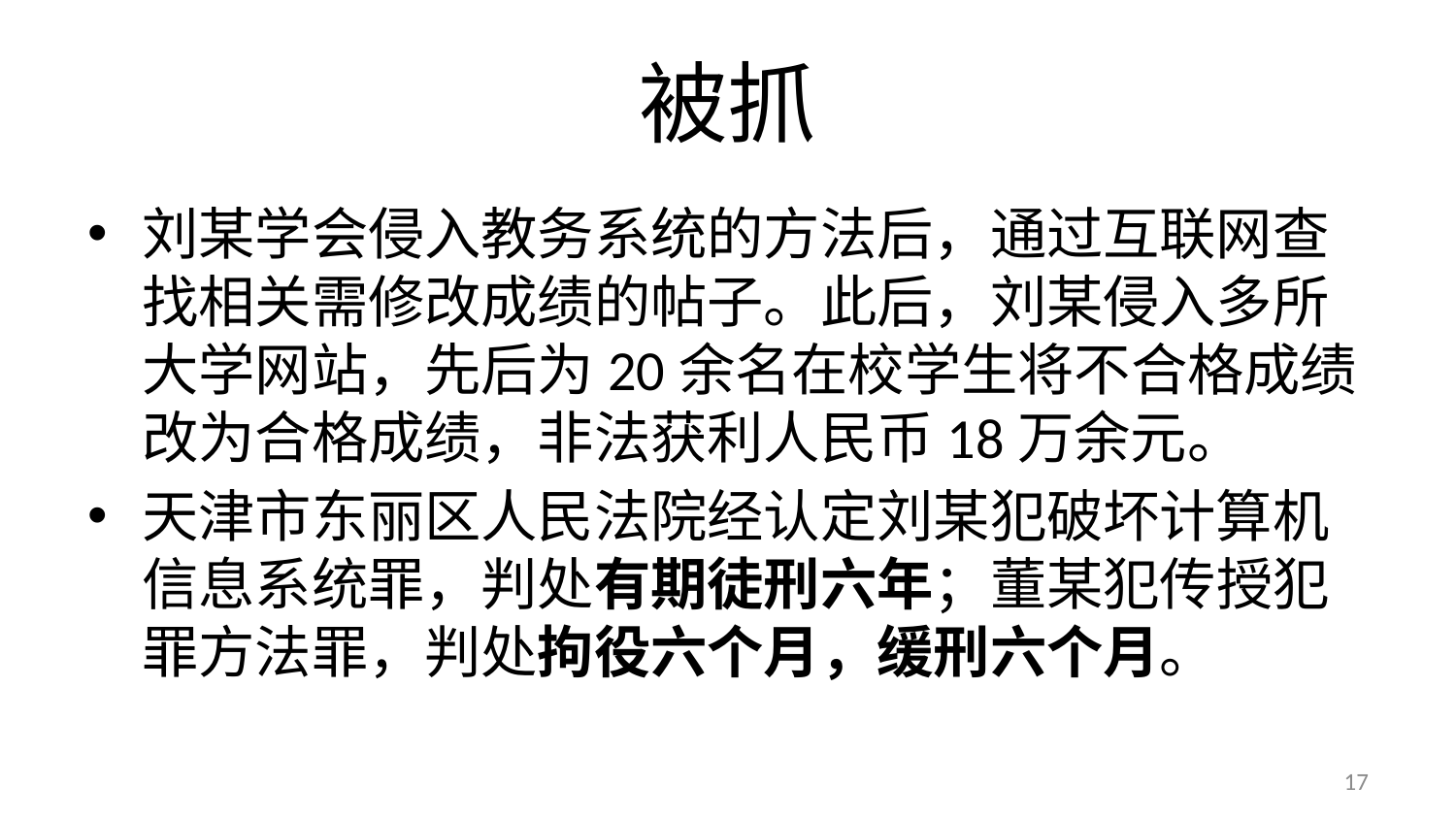

# 被抓
刘某学会侵入教务系统的方法后，通过互联网查找相关需修改成绩的帖子。此后，刘某侵入多所大学网站，先后为20余名在校学生将不合格成绩改为合格成绩，非法获利人民币18万余元。
天津市东丽区人民法院经认定刘某犯破坏计算机信息系统罪，判处有期徒刑六年；董某犯传授犯罪方法罪，判处拘役六个月，缓刑六个月。
17